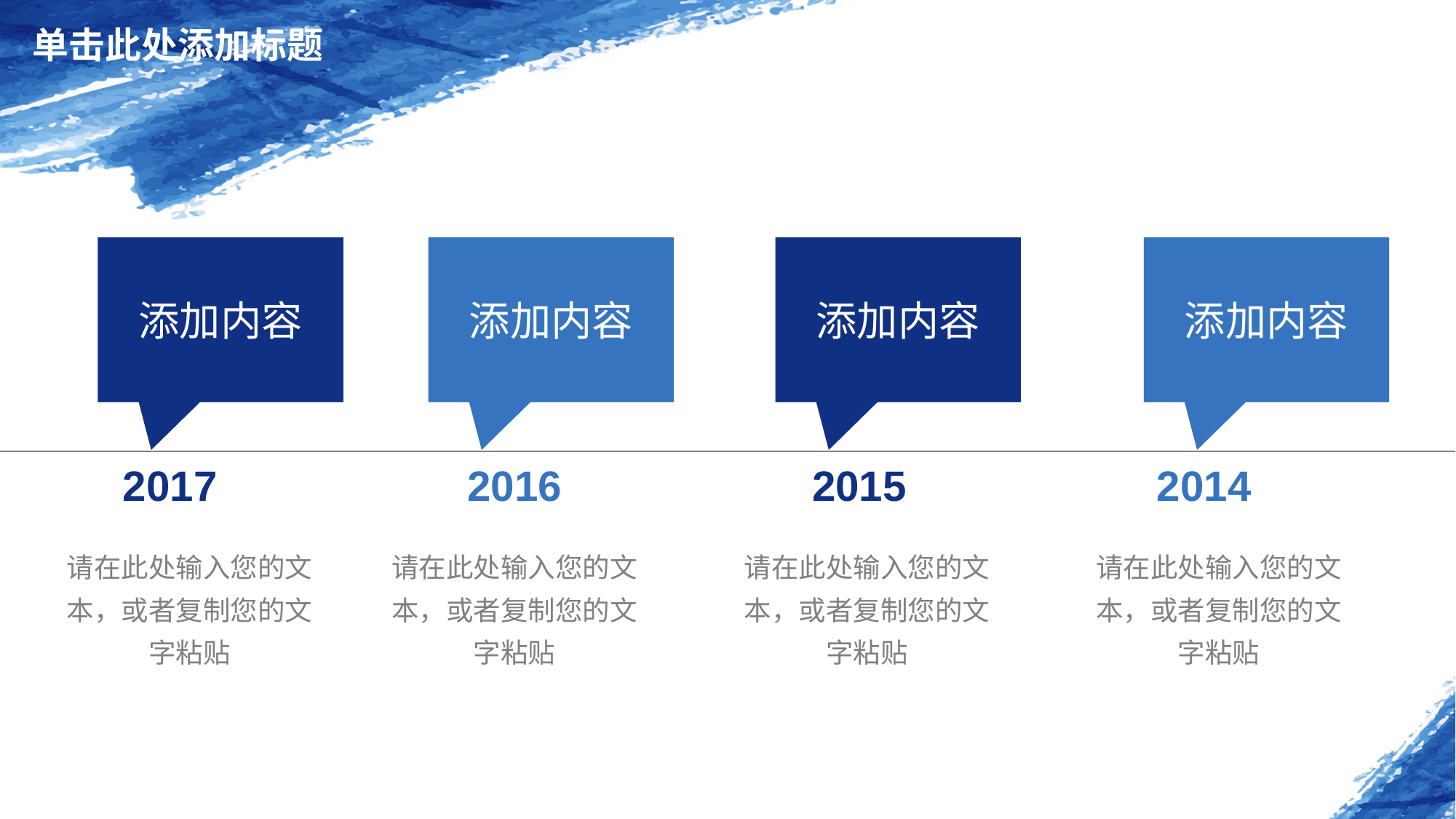

# 单击此处添加标题
添加内容
添加内容
添加内容
添加内容

2017
2016
2015
2014
请在此处输入您的文本，或者复制您的文字粘贴
请在此处输入您的文本，或者复制您的文字粘贴
请在此处输入您的文本，或者复制您的文字粘贴
请在此处输入您的文本，或者复制您的文字粘贴